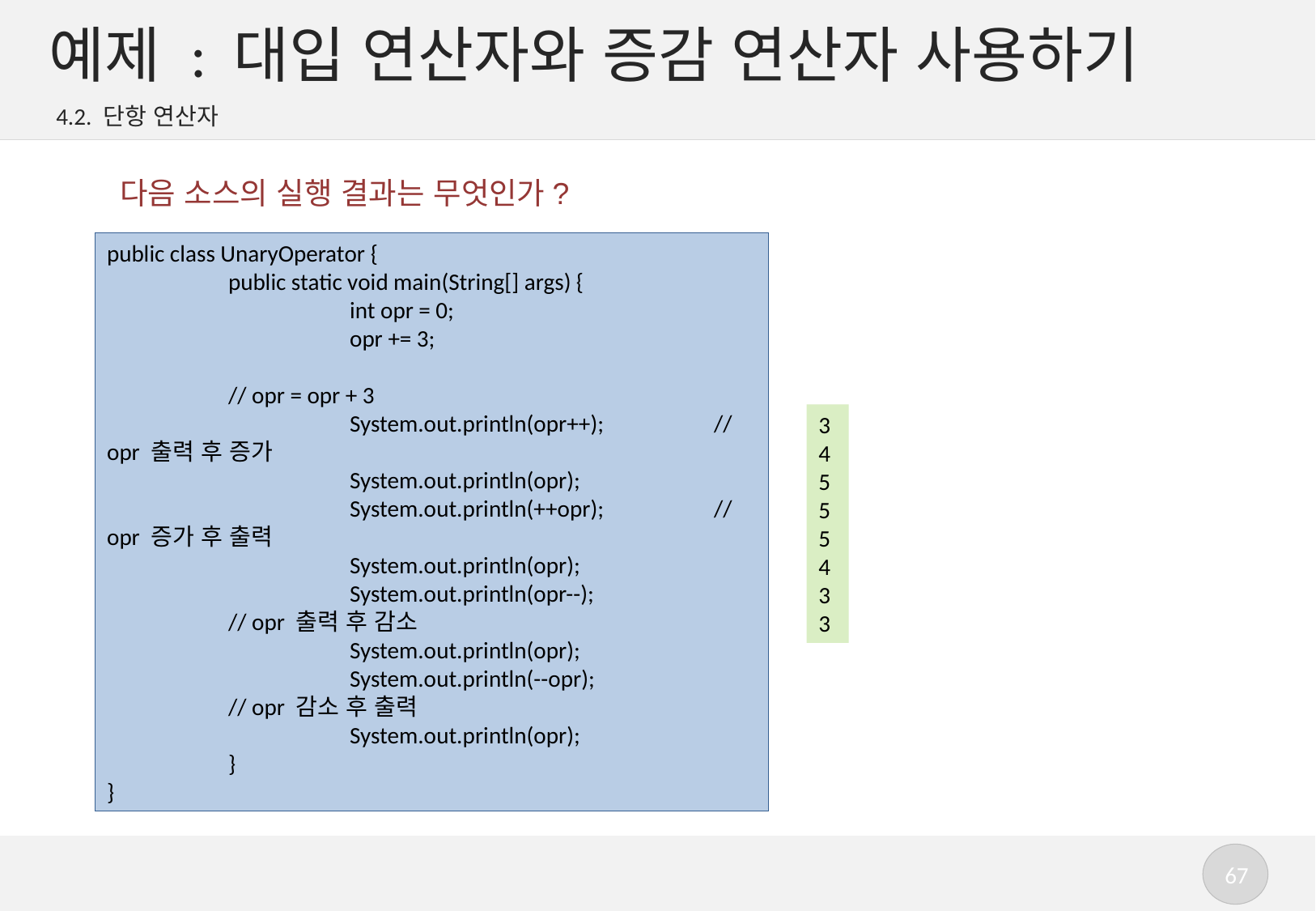

# 예제 : 대입 연산자와 증감 연산자 사용하기
4.2. 단항 연산자
다음 소스의 실행 결과는 무엇인가?
public class UnaryOperator {
	public static void main(String[] args) {
		int opr = 0;
		opr += 3; 									// opr = opr + 3
		System.out.println(opr++); 	// opr 출력 후 증가
		System.out.println(opr);
		System.out.println(++opr); 	// opr 증가 후 출력
		System.out.println(opr);
		System.out.println(opr--); 		// opr 출력 후 감소
		System.out.println(opr);
		System.out.println(--opr); 		// opr 감소 후 출력
		System.out.println(opr);
	}
}
3
4
5
5
5
4
3
3